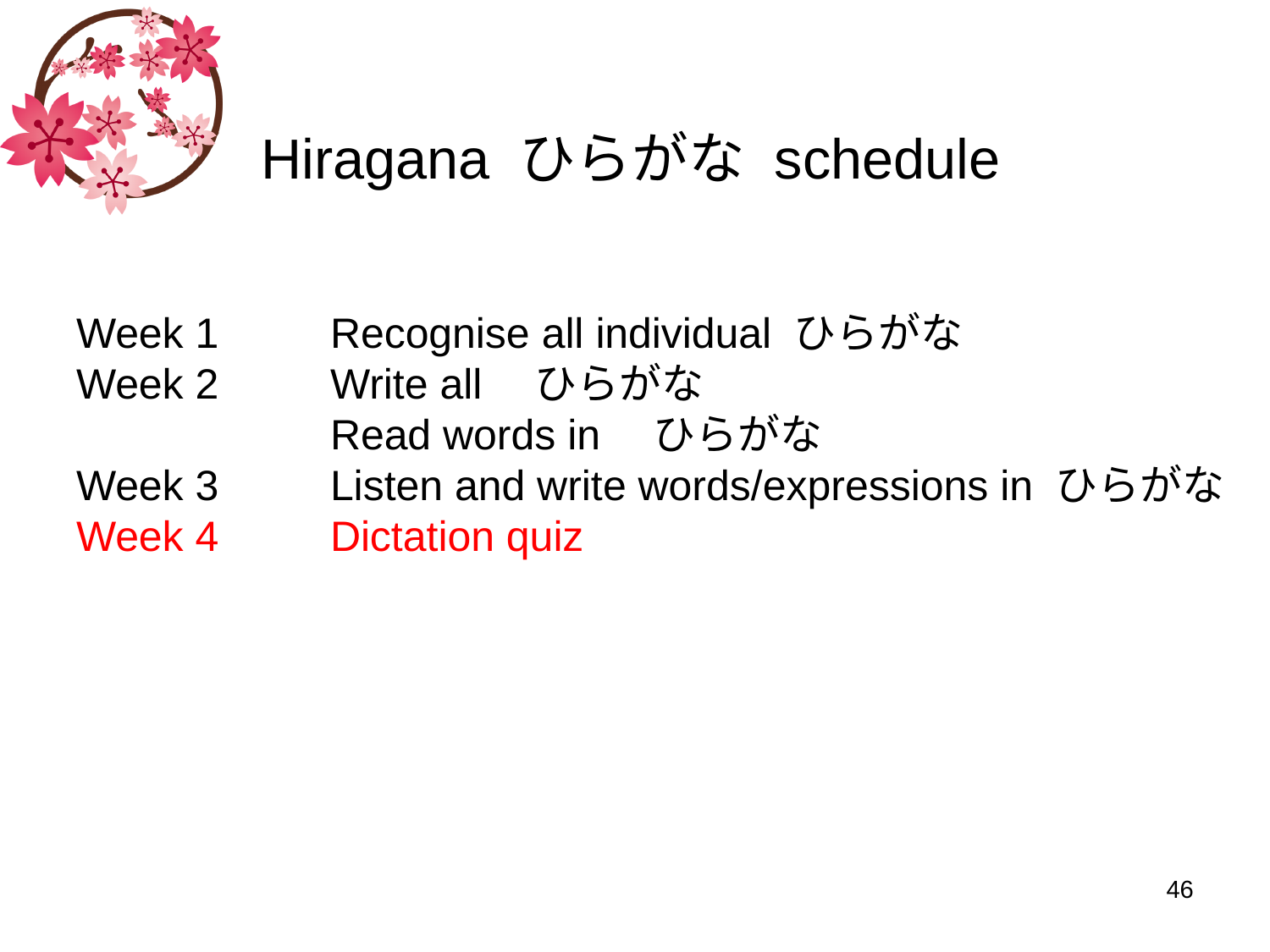

# Hiragana ひらがな schedule
Week 1	Recognise all individual ひらがな
Week 2	Write all　ひらがな
		Read words in　ひらがな
Week 3 	Listen and write words/expressions in ひらがな
Week 4	Dictation quiz
46